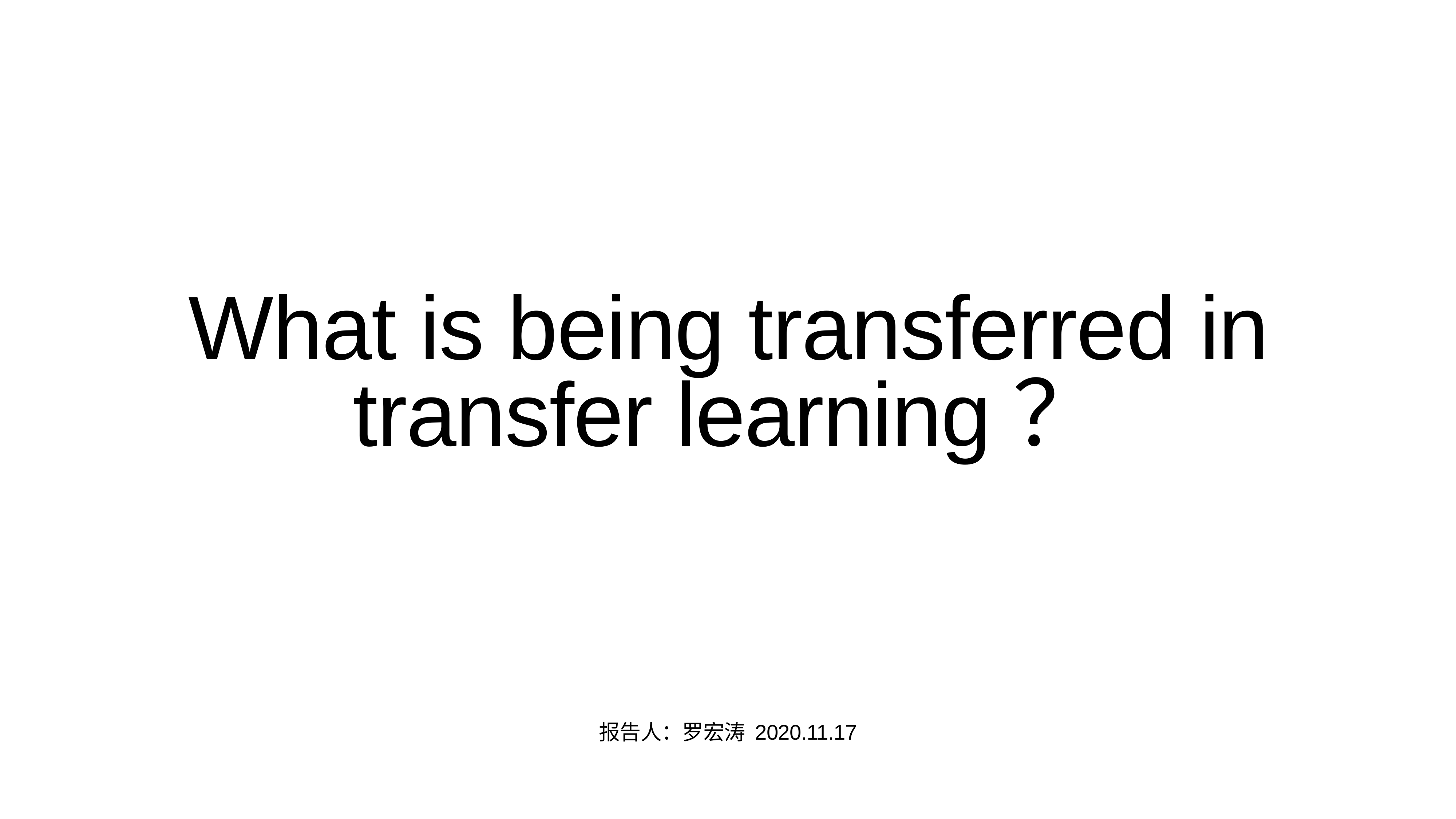

# What is being transferred in transfer learning？
报告人：罗宏涛 2020.11.17